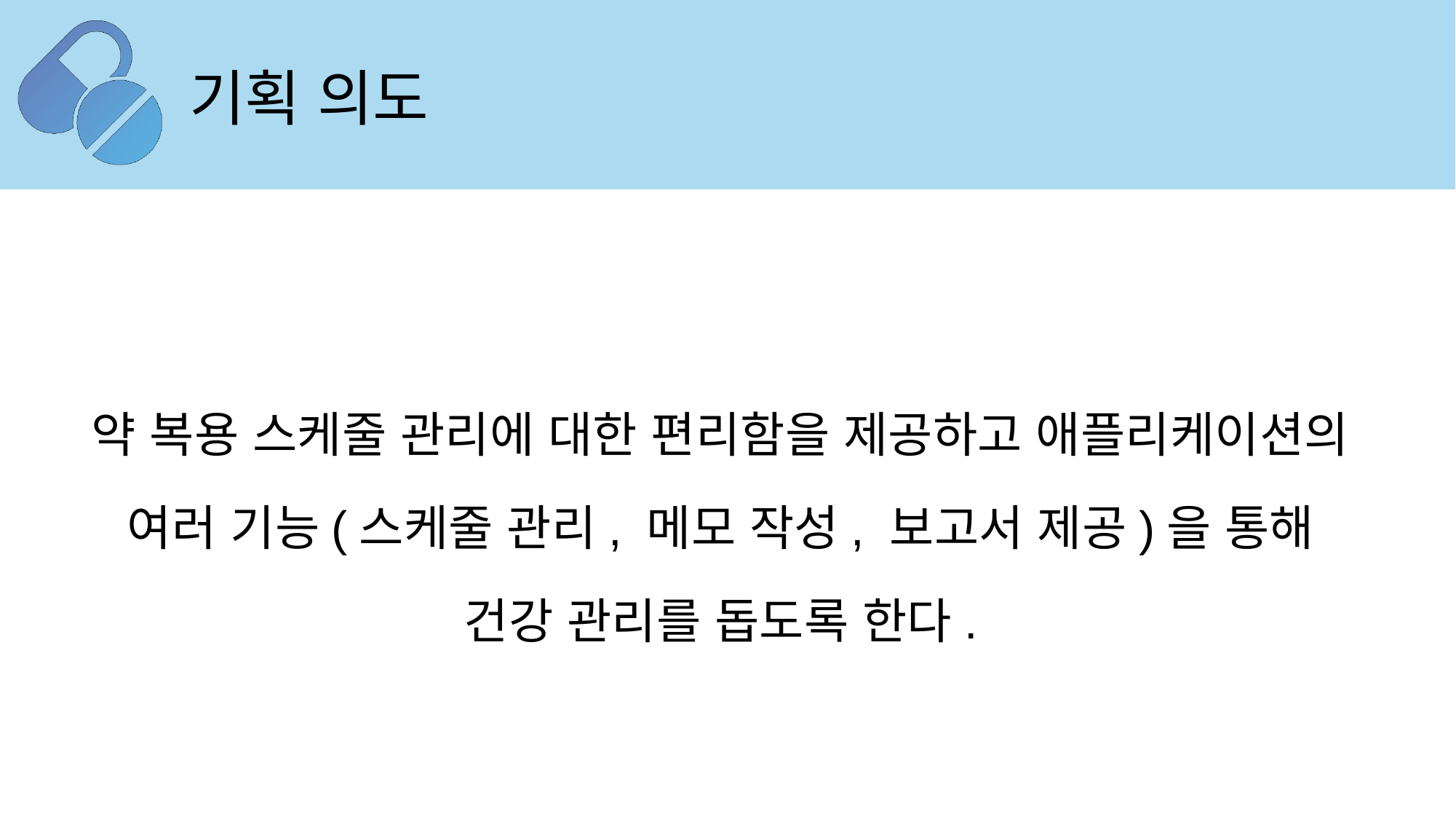

기획 의도
약 복용 스케줄 관리에 대한 편리함을 제공하고 애플리케이션의
여러 기능(스케줄 관리, 메모 작성, 보고서 제공)을 통해
건강 관리를 돕도록 한다.